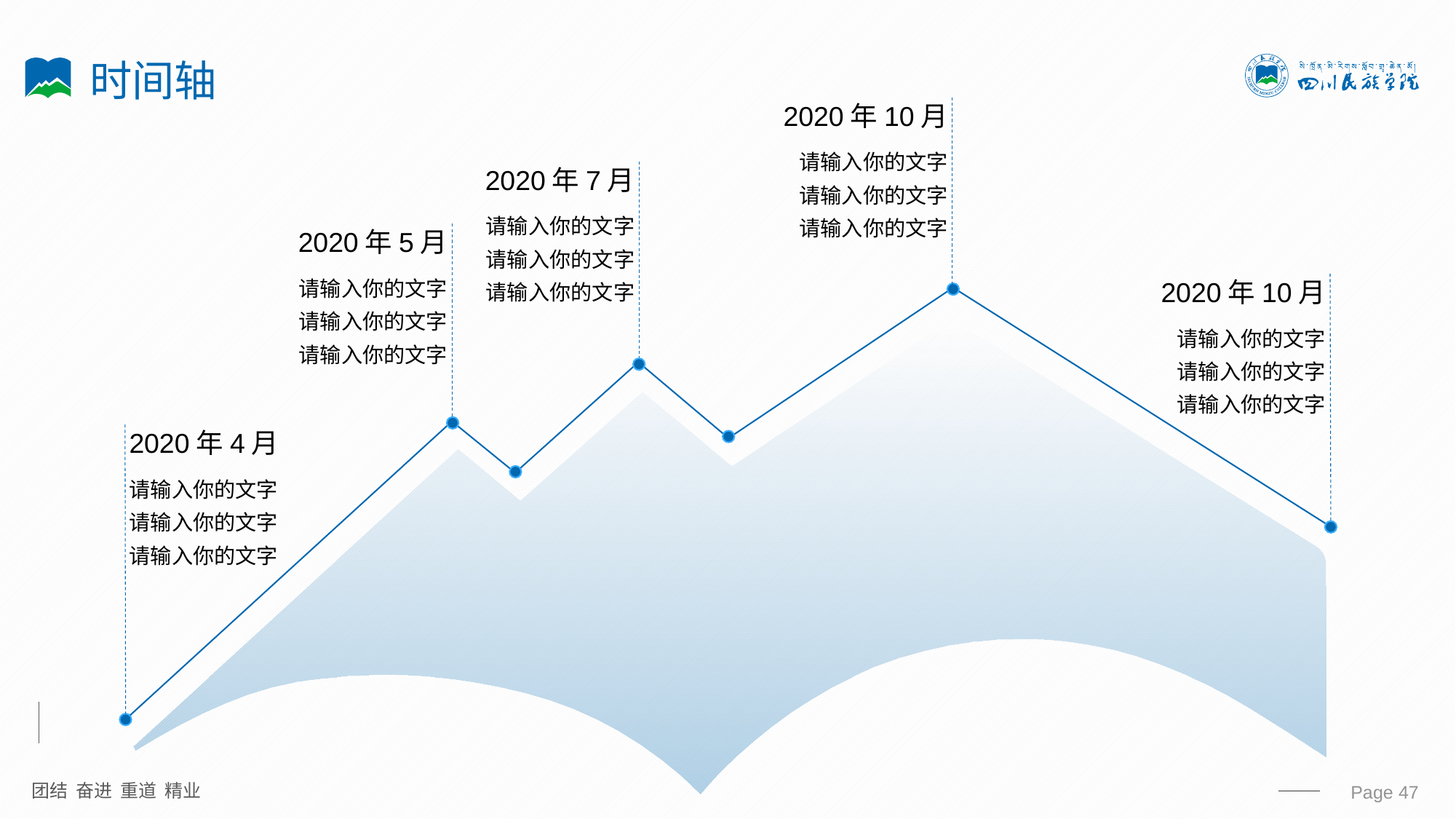

# 时间轴
2020年10月
请输入你的文字
请输入你的文字
请输入你的文字
2020年7月
请输入你的文字
请输入你的文字
请输入你的文字
2020年5月
请输入你的文字
请输入你的文字
请输入你的文字
2020年10月
请输入你的文字
请输入你的文字
请输入你的文字

2020年4月
请输入你的文字
请输入你的文字
请输入你的文字

  Page 47